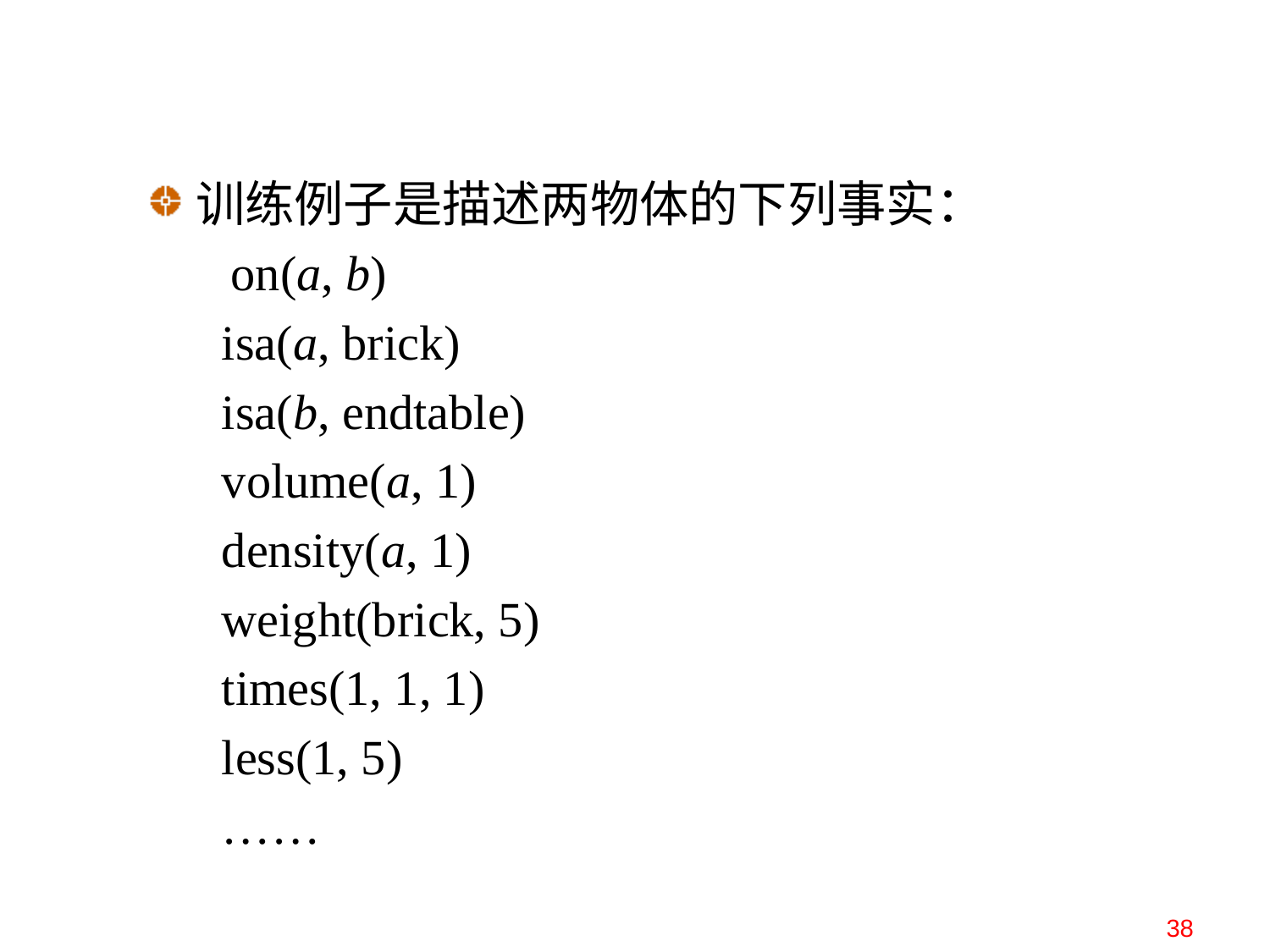

训练例子是描述两物体的下列事实：
      on(a, b)
      isa(a, brick)
      isa(b, endtable)
      volume(a, 1)
      density(a, 1)
      weight(brick, 5)
      times(1, 1, 1)
      less(1, 5)
      ……
38